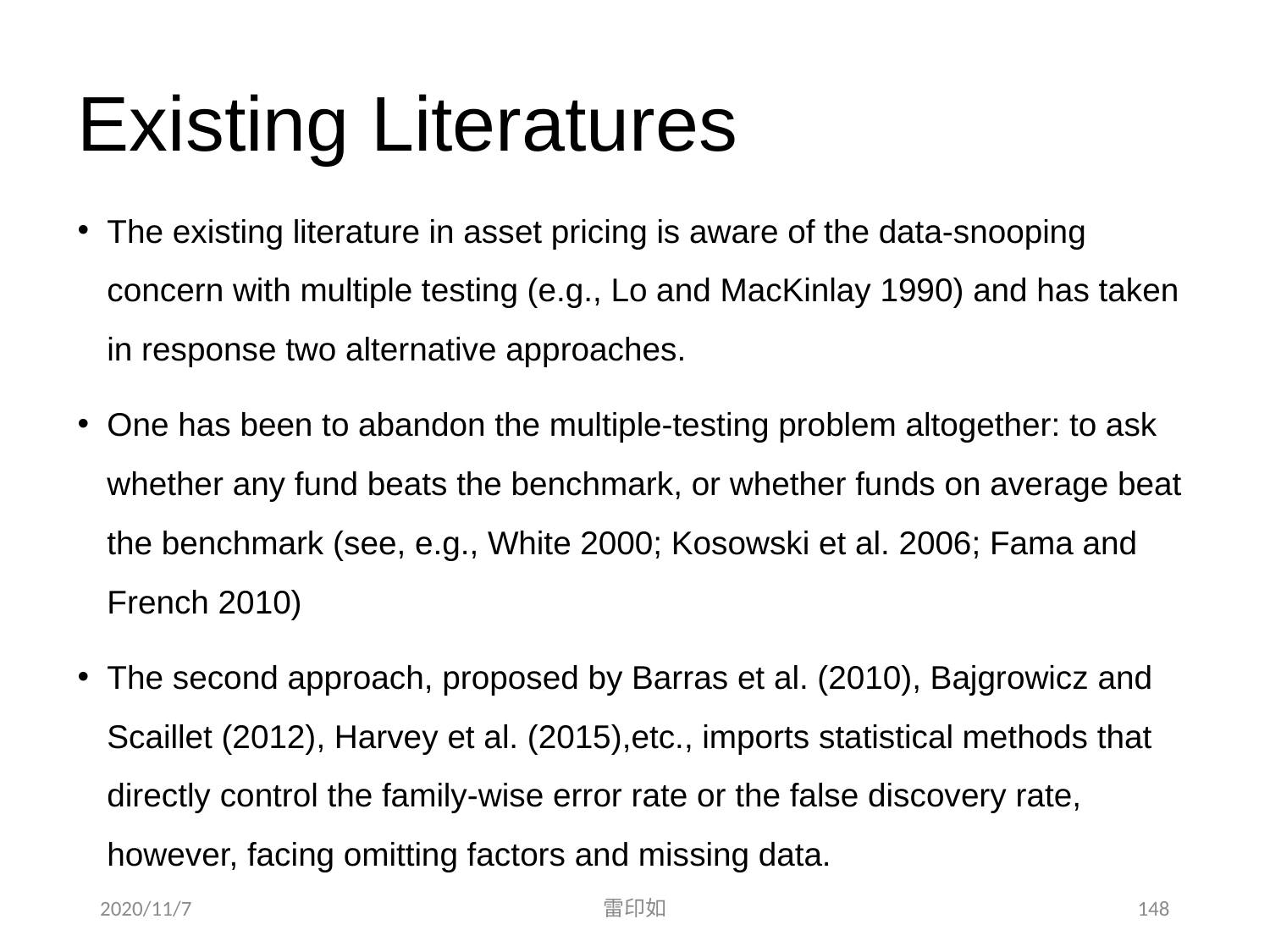

# Existing Literatures
The existing literature in asset pricing is aware of the data-snooping concern with multiple testing (e.g., Lo and MacKinlay 1990) and has taken in response two alternative approaches.
One has been to abandon the multiple-testing problem altogether: to ask whether any fund beats the benchmark, or whether funds on average beat the benchmark (see, e.g., White 2000; Kosowski et al. 2006; Fama and French 2010)
The second approach, proposed by Barras et al. (2010), Bajgrowicz and Scaillet (2012), Harvey et al. (2015),etc., imports statistical methods that directly control the family-wise error rate or the false discovery rate, however, facing omitting factors and missing data.
2020/11/7
雷印如
148